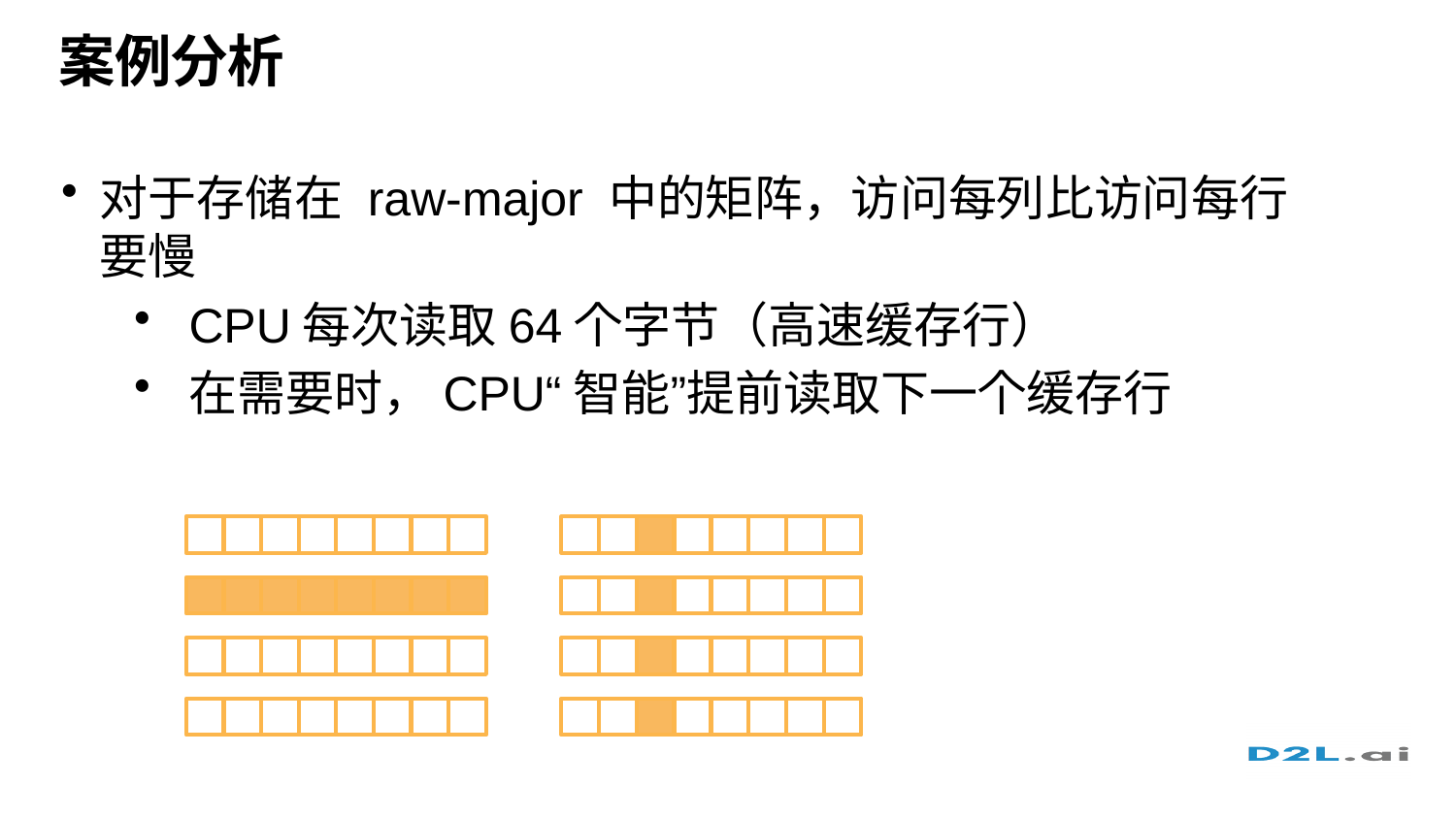

# 案例分析
对于存储在 raw-major 中的矩阵，访问每列比访问每行要慢
CPU每次读取64个字节（高速缓存行）
在需要时，CPU“智能”提前读取下一个缓存行